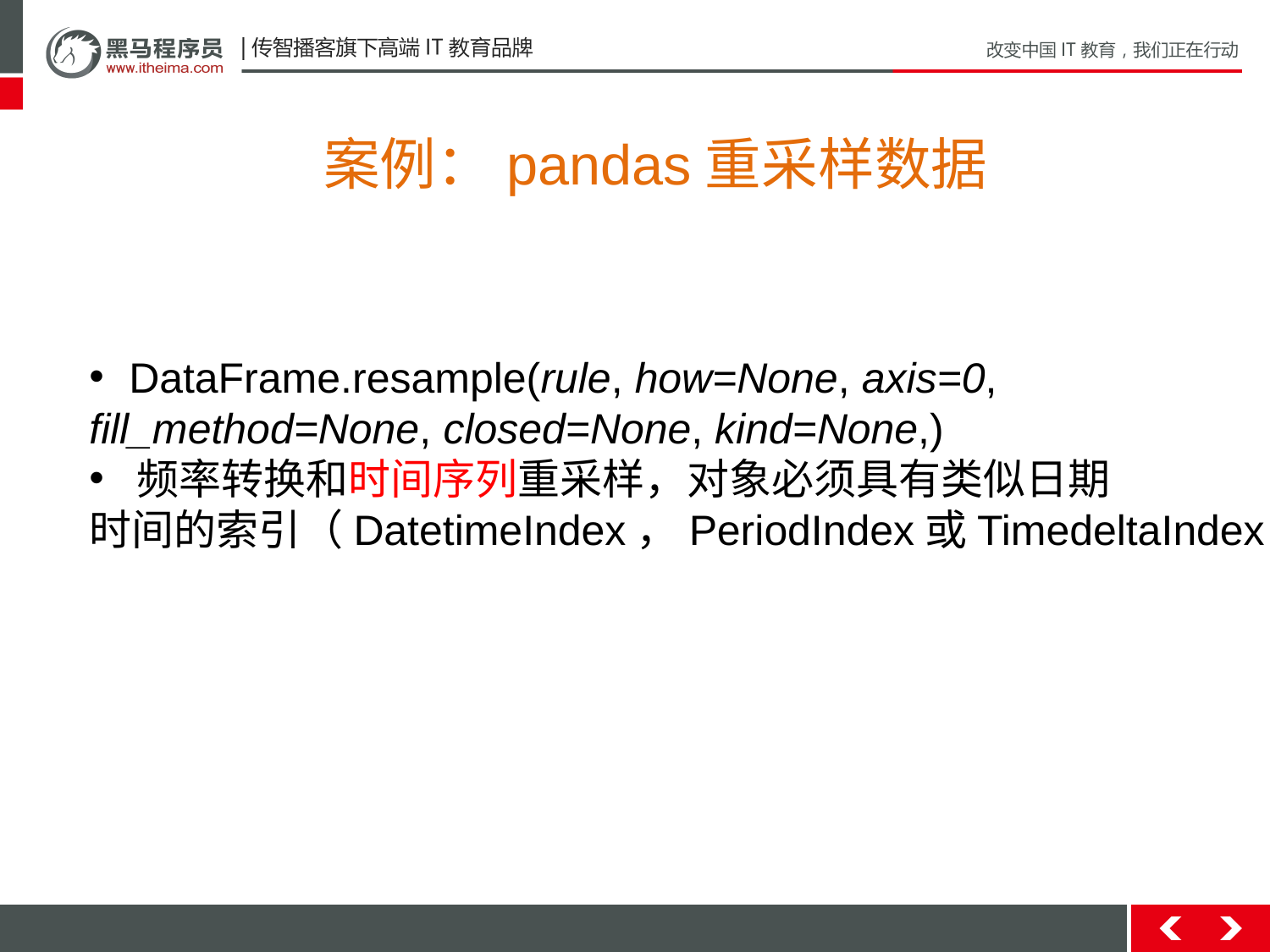

案例：pandas重采样数据

DataFrame.resample(rule, how=None, axis=0,
fill_method=None, closed=None, kind=None,)
频率转换和时间序列重采样，对象必须具有类似日期
时间的索引（DatetimeIndex，PeriodIndex或TimedeltaIndex）